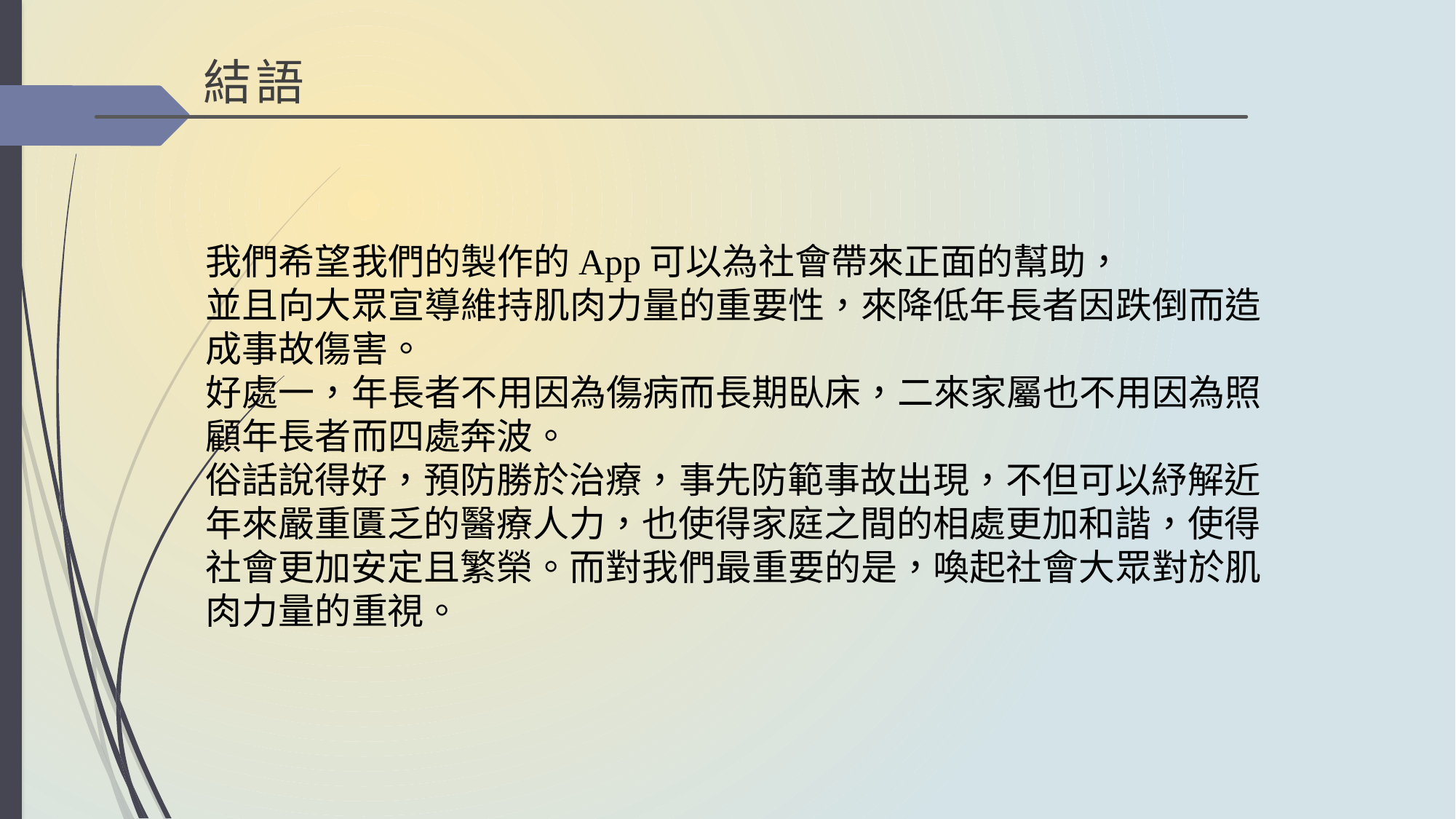

結語

我們希望我們的製作的App可以為社會帶來正面的幫助，
並且向大眾宣導維持肌肉力量的重要性，來降低年長者因跌倒而造成事故傷害。
好處一，年長者不用因為傷病而長期臥床，二來家屬也不用因為照顧年長者而四處奔波。
俗話說得好，預防勝於治療，事先防範事故出現，不但可以紓解近年來嚴重匱乏的醫療人力，也使得家庭之間的相處更加和諧，使得社會更加安定且繁榮。而對我們最重要的是，喚起社會大眾對於肌肉力量的重視。